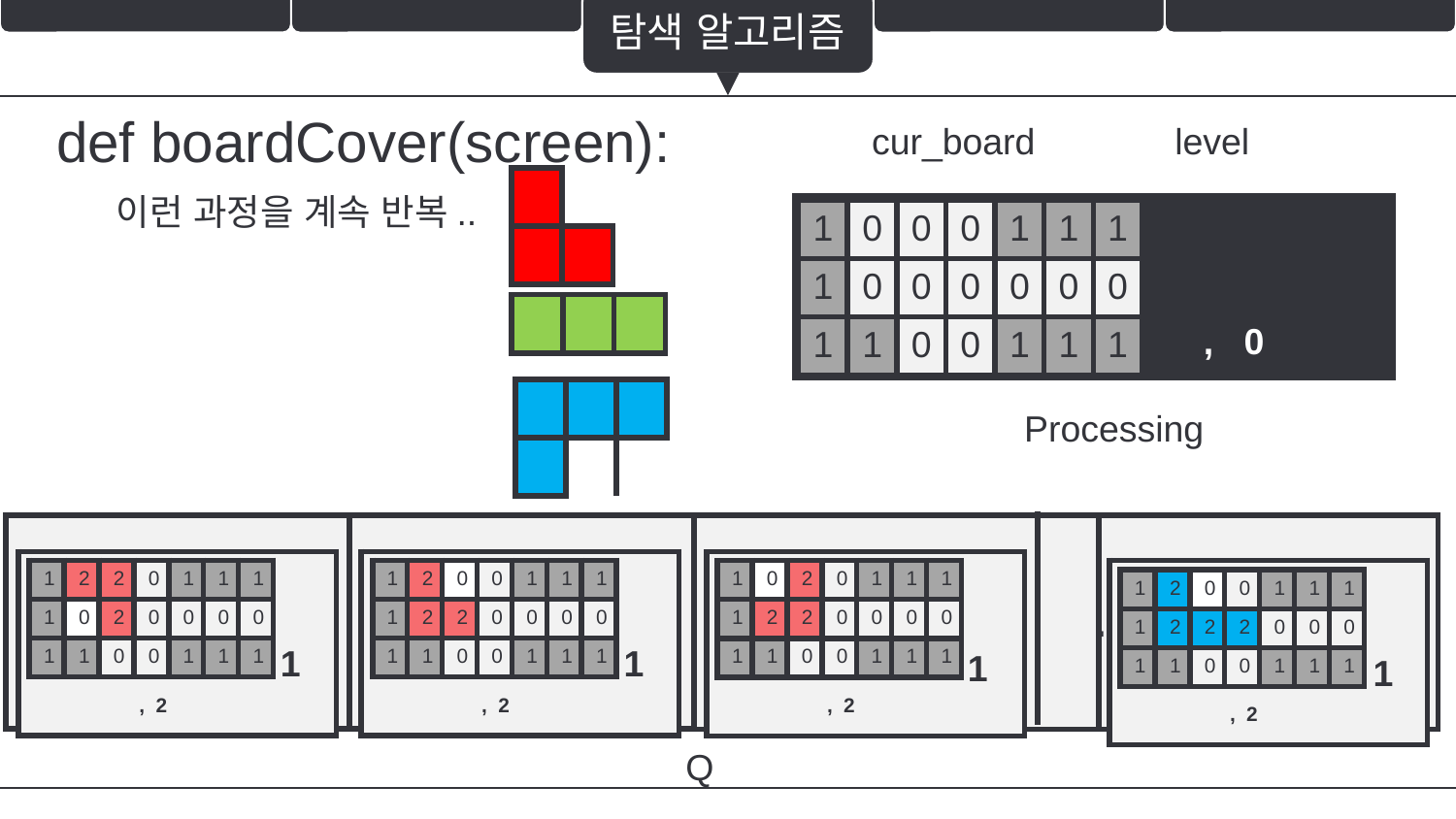

탐색 알고리즘
def boardCover(screen):
cur_board

level
|  |  |
| --- | --- |
|  |  |
이런 과정을 계속 반복..
| , 0 |
| --- |
| 1 | 0 | 0 | 0 | 1 | 1 | 1 |
| --- | --- | --- | --- | --- | --- | --- |
| 1 | 0 | 0 | 0 | 0 | 0 | 0 |
| 1 | 1 | 0 | 0 | 1 | 1 | 1 |
|  |  |  |
| --- | --- | --- |
|  |  |  |  |
| --- | --- | --- | --- |
|  |  |  |  |
Processing

|  |
| --- |
| … |
| --- |
| , 2 |
| --- |
| , 2 |
| --- |
| , 2 |
| --- |
| 1 | 2 | 2 | 0 | 1 | 1 | 1 |
| --- | --- | --- | --- | --- | --- | --- |
| 1 | 0 | 2 | 0 | 0 | 0 | 0 |
| 1 | 1 | 0 | 0 | 1 | 1 | 1 |
| , 2 |
| --- |
| 1 | 2 | 0 | 0 | 1 | 1 | 1 |
| --- | --- | --- | --- | --- | --- | --- |
| 1 | 2 | 2 | 0 | 0 | 0 | 0 |
| 1 | 1 | 0 | 0 | 1 | 1 | 1 |
| 1 | 0 | 2 | 0 | 1 | 1 | 1 |
| --- | --- | --- | --- | --- | --- | --- |
| 1 | 2 | 2 | 0 | 0 | 0 | 0 |
| 1 | 1 | 0 | 0 | 1 | 1 | 1 |
| 1 | 2 | 0 | 0 | 1 | 1 | 1 |
| --- | --- | --- | --- | --- | --- | --- |
| 1 | 2 | 2 | 2 | 0 | 0 | 0 |
| 1 | 1 | 0 | 0 | 1 | 1 | 1 |
1
1
1
1
Q